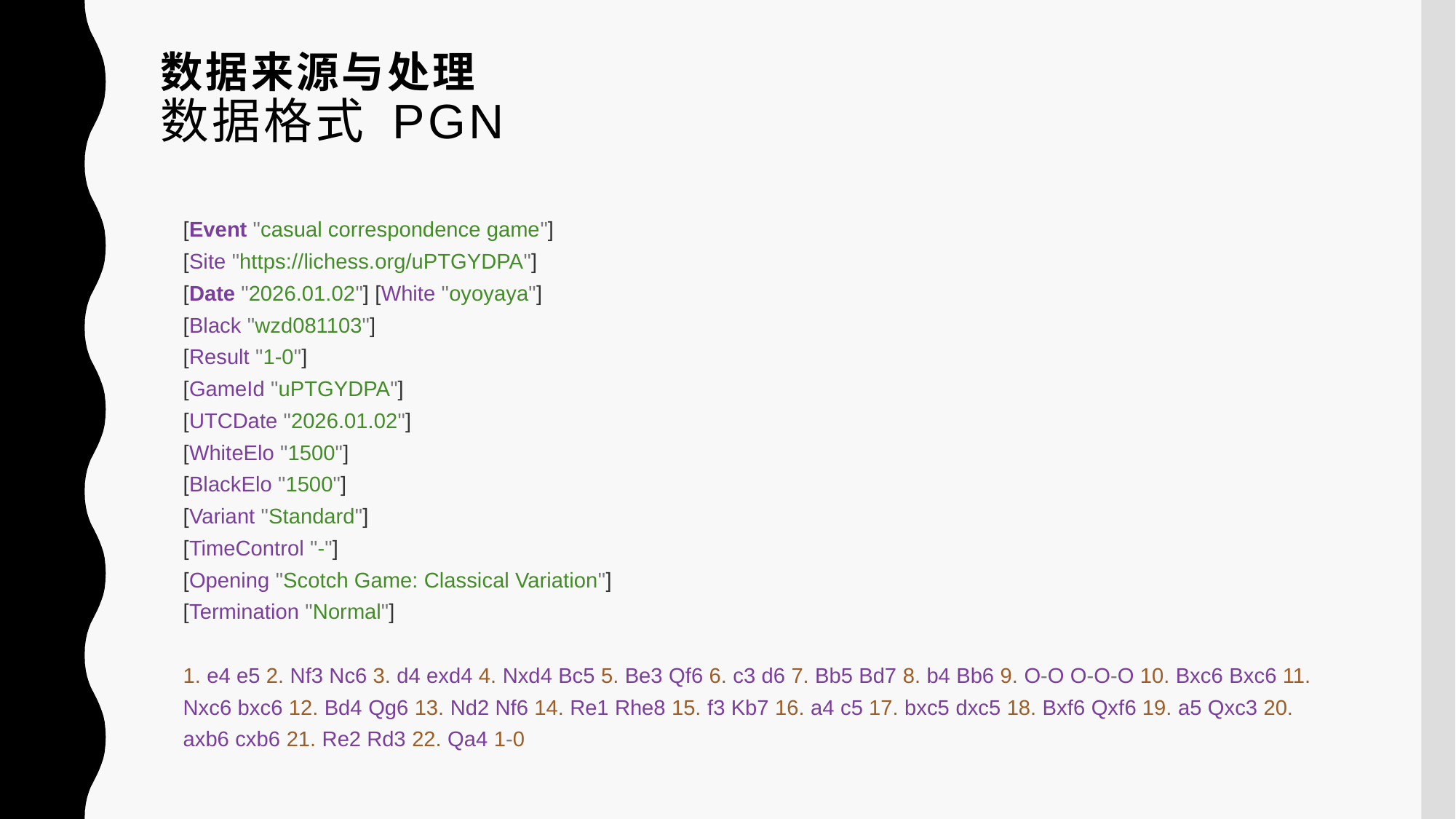

# 数据来源与处理 数据格式 PGN
[Event "casual correspondence game"]
[Site "https://lichess.org/uPTGYDPA"]
[Date "2026.01.02"] [White "oyoyaya"]
[Black "wzd081103"]
[Result "1-0"]
[GameId "uPTGYDPA"]
[UTCDate "2026.01.02"]
[WhiteElo "1500"]
[BlackElo "1500"]
[Variant "Standard"]
[TimeControl "-"]
[Opening "Scotch Game: Classical Variation"]
[Termination "Normal"]
1. e4 e5 2. Nf3 Nc6 3. d4 exd4 4. Nxd4 Bc5 5. Be3 Qf6 6. c3 d6 7. Bb5 Bd7 8. b4 Bb6 9. O-O O-O-O 10. Bxc6 Bxc6 11. Nxc6 bxc6 12. Bd4 Qg6 13. Nd2 Nf6 14. Re1 Rhe8 15. f3 Kb7 16. a4 c5 17. bxc5 dxc5 18. Bxf6 Qxf6 19. a5 Qxc3 20. axb6 cxb6 21. Re2 Rd3 22. Qa4 1-0